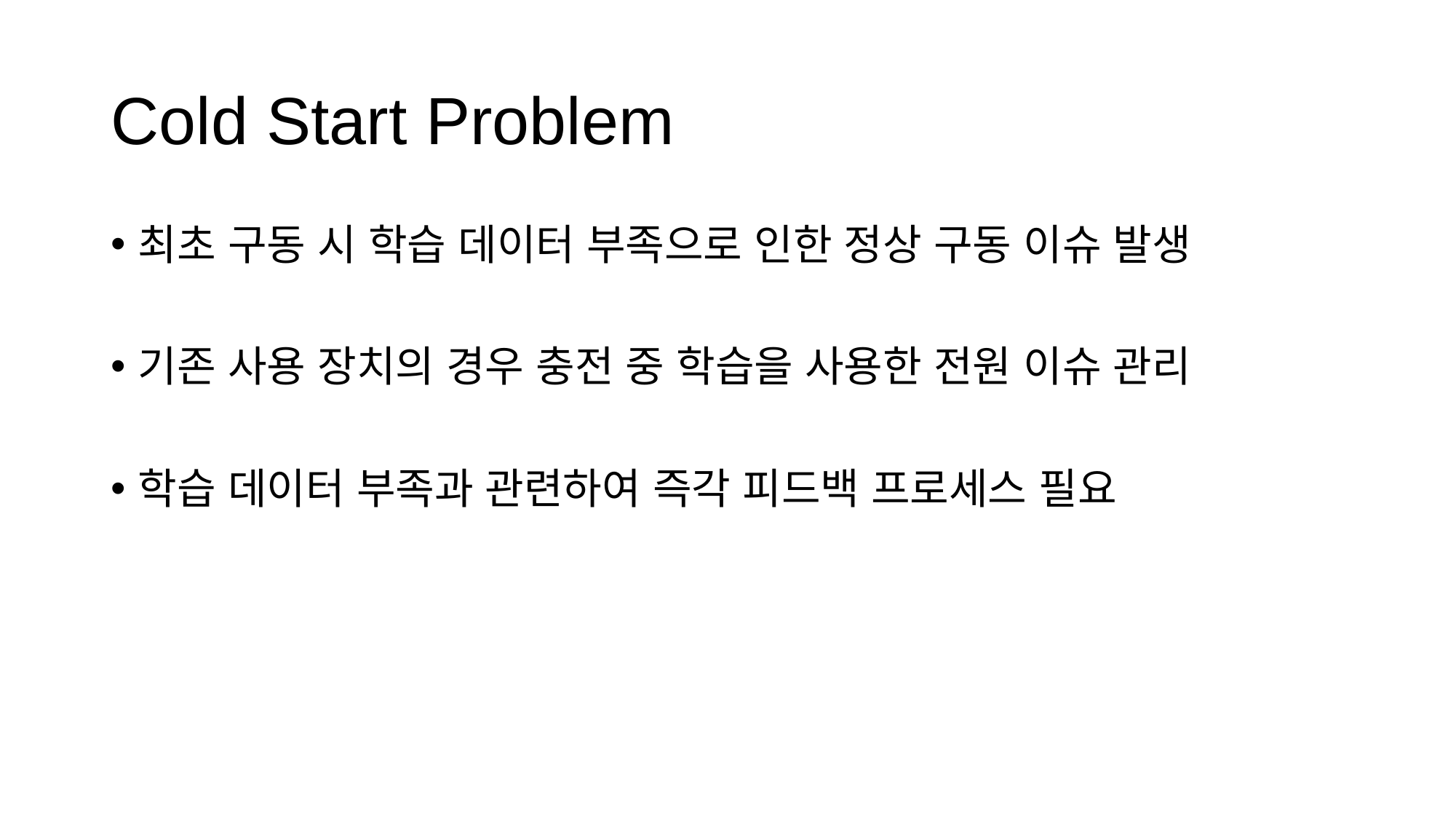

# Cold Start Problem
최초 구동 시 학습 데이터 부족으로 인한 정상 구동 이슈 발생

기존 사용 장치의 경우 충전 중 학습을 사용한 전원 이슈 관리

학습 데이터 부족과 관련하여 즉각 피드백 프로세스 필요